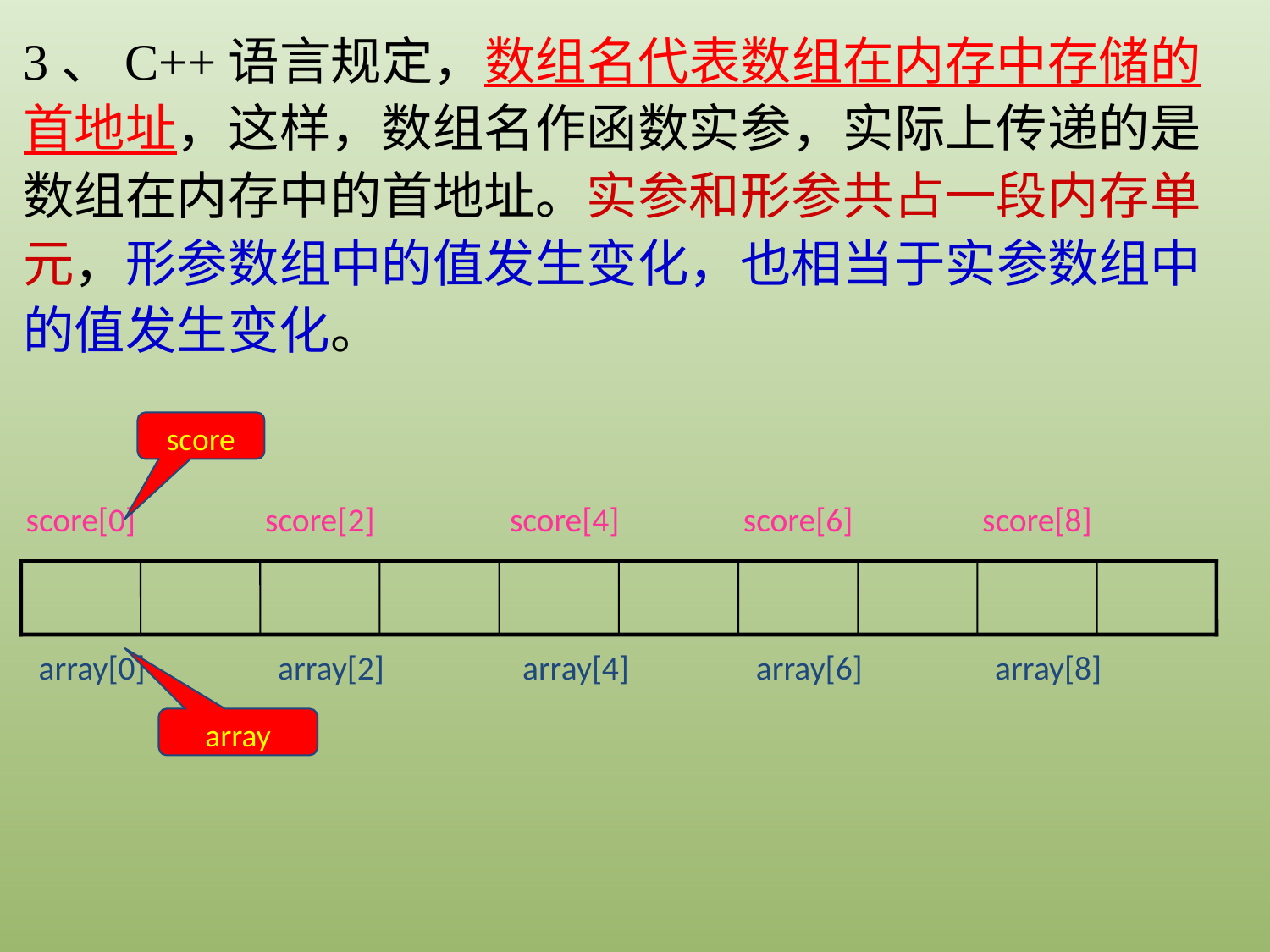

3、C++语言规定，数组名代表数组在内存中存储的首地址，这样，数组名作函数实参，实际上传递的是数组在内存中的首地址。实参和形参共占一段内存单元，形参数组中的值发生变化，也相当于实参数组中的值发生变化。
score
score[0]

score[2]

score[4]

score[6]

score[8]

array[0]

array[2]

array[4]

array[6]

array[8]

array
333